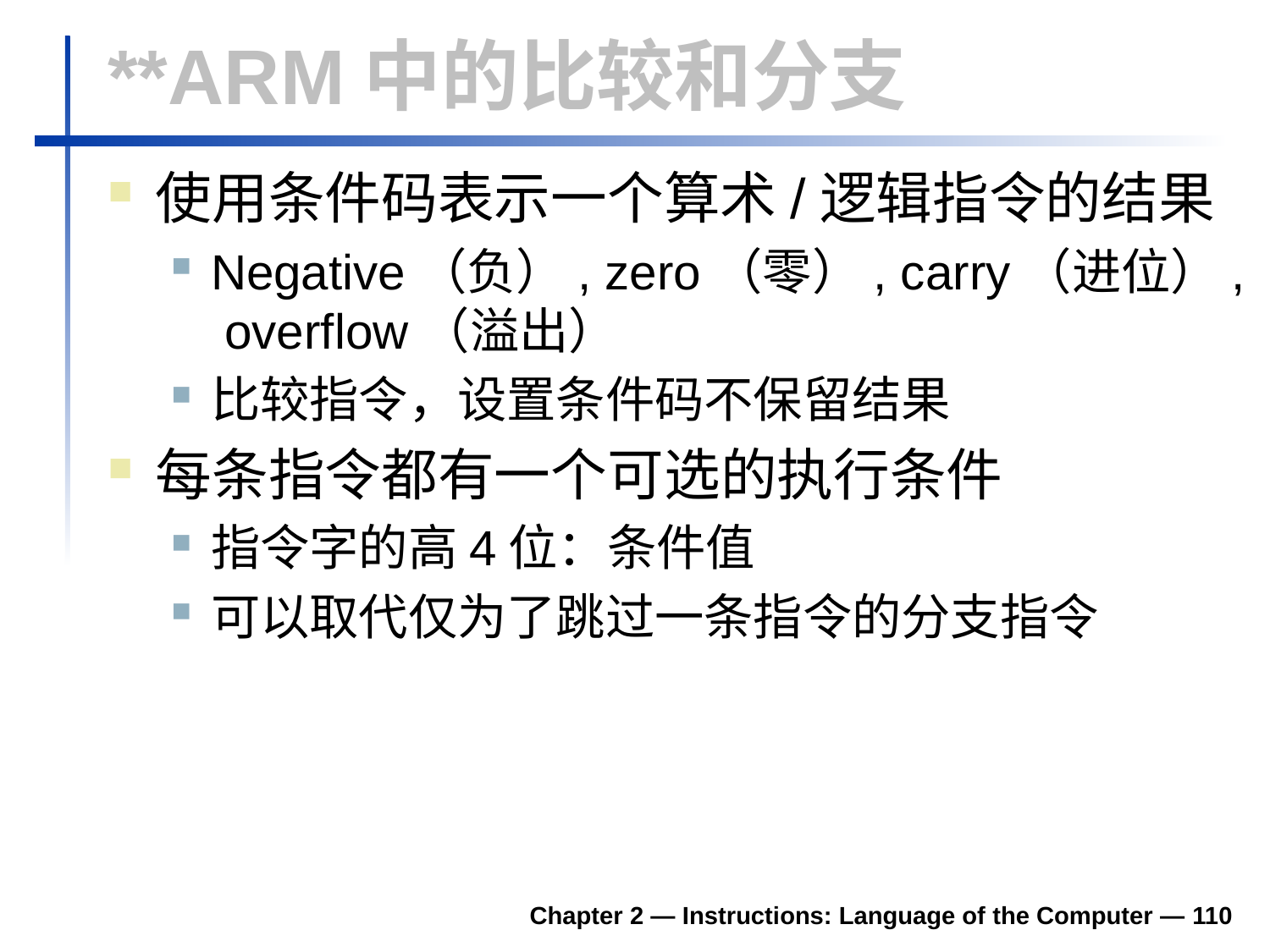

# **ARM中的比较和分支
使用条件码表示一个算术/逻辑指令的结果
Negative（负）, zero（零）, carry（进位）, overflow（溢出）
比较指令，设置条件码不保留结果
每条指令都有一个可选的执行条件
指令字的高4位：条件值
可以取代仅为了跳过一条指令的分支指令
Chapter 2 — Instructions: Language of the Computer — 110